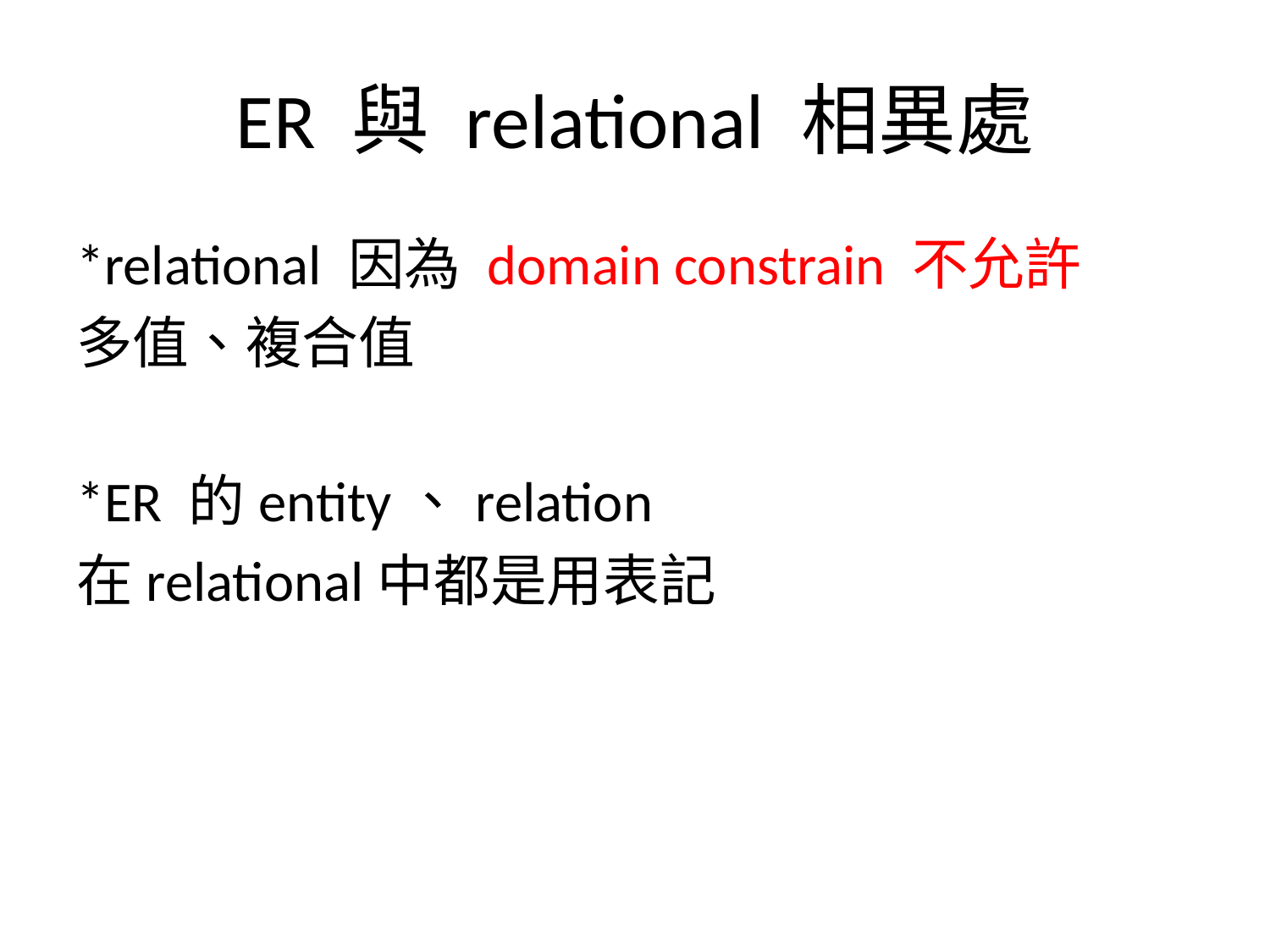

# ER 與 relational 相異處
*relational 因為 domain constrain 不允許
多值、複合值

*ER 的entity、relation
在relational中都是用表記